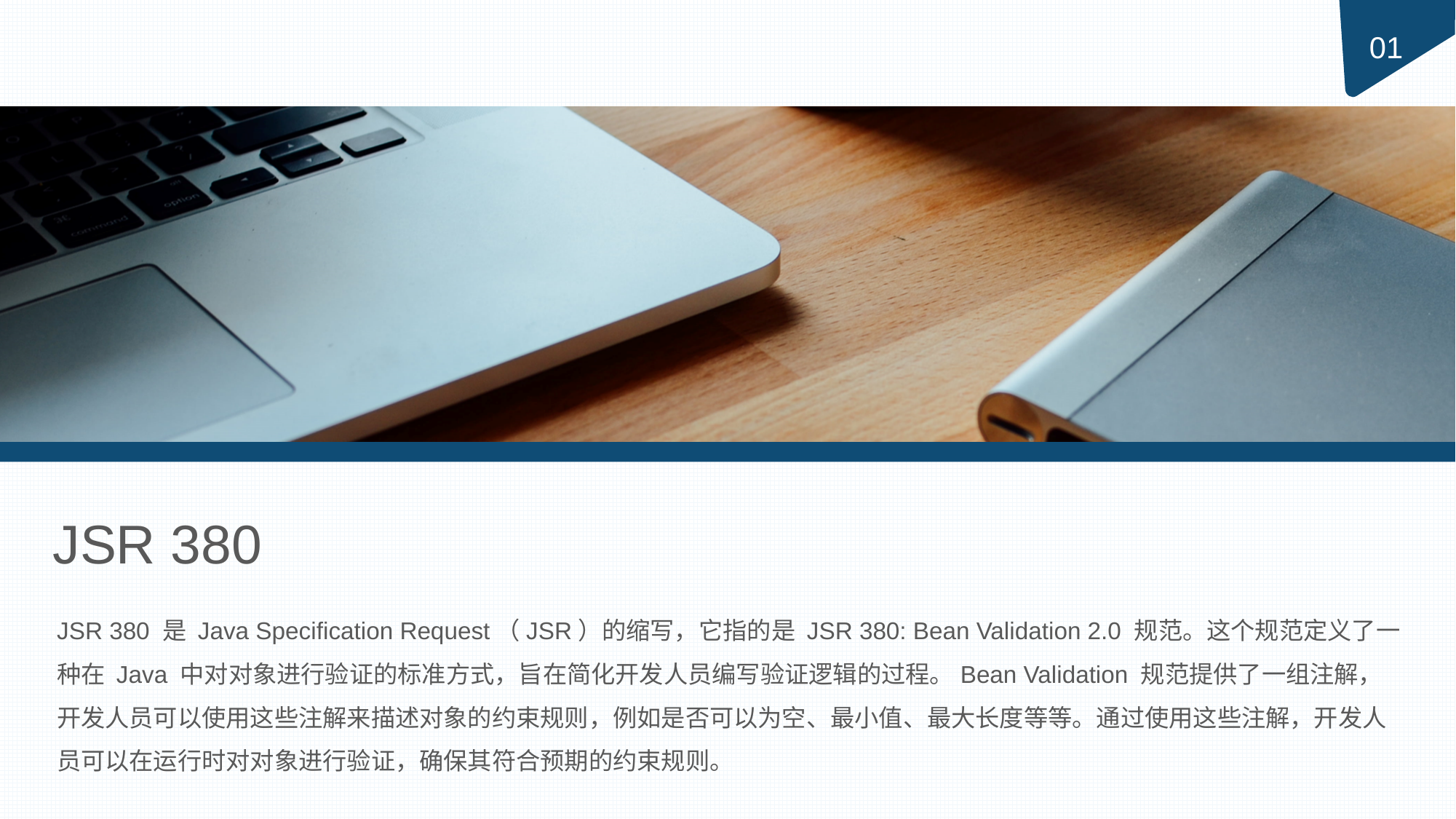

01

JSR 380
JSR 380 是 Java Specification Request（JSR）的缩写，它指的是 JSR 380: Bean Validation 2.0 规范。这个规范定义了一种在 Java 中对对象进行验证的标准方式，旨在简化开发人员编写验证逻辑的过程。Bean Validation 规范提供了一组注解，开发人员可以使用这些注解来描述对象的约束规则，例如是否可以为空、最小值、最大长度等等。通过使用这些注解，开发人员可以在运行时对对象进行验证，确保其符合预期的约束规则。